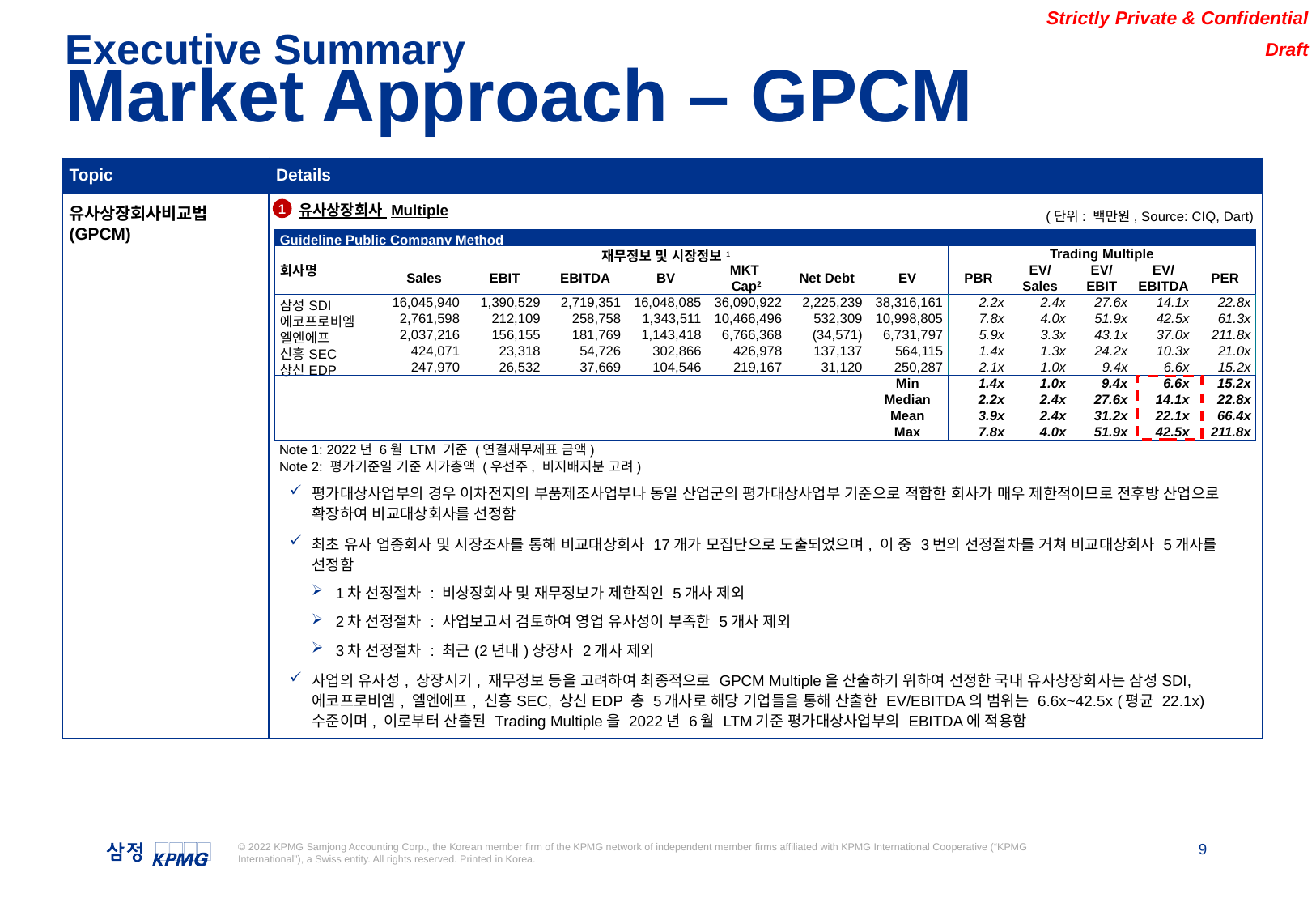

Executive Summary
Market Approach – GPCM
| Topic | Details |
| --- | --- |
| 유사상장회사비교법 (GPCM) | 유사상장회사 Multiple 평가대상사업부의 경우 이차전지의 부품제조사업부나 동일 산업군의 평가대상사업부 기준으로 적합한 회사가 매우 제한적이므로 전후방 산업으로 확장하여 비교대상회사를 선정함 최초 유사 업종회사 및 시장조사를 통해 비교대상회사 17개가 모집단으로 도출되었으며, 이 중 3번의 선정절차를 거쳐 비교대상회사 5개사를 선정함 1차 선정절차 : 비상장회사 및 재무정보가 제한적인 5개사 제외 2차 선정절차 : 사업보고서 검토하여 영업 유사성이 부족한 5개사 제외 3차 선정절차 : 최근(2년내)상장사 2개사 제외 사업의 유사성, 상장시기, 재무정보 등을 고려하여 최종적으로 GPCM Multiple을 산출하기 위하여 선정한 국내 유사상장회사는 삼성SDI, 에코프로비엠, 엘엔에프, 신흥SEC, 상신EDP 총 5개사로 해당 기업들을 통해 산출한 EV/EBITDA의 범위는 6.6x~42.5x (평균 22.1x) 수준이며, 이로부터 산출된 Trading Multiple을 2022년 6월 LTM기준 평가대상사업부의 EBITDA에 적용함 |
1
(단위: 백만원, Source: CIQ, Dart)
| Guideline Public Company Method |  |  |  |  |  |  |  |  |  |  |  |  |
| --- | --- | --- | --- | --- | --- | --- | --- | --- | --- | --- | --- | --- |
| 회사명 | 재무정보 및 시장정보1 |  |  |  |  |  |  | Trading Multiple |  |  |  |  |
|  | Sales | EBIT | EBITDA | BV | MKT | Net Debt | EV | PBR | EV/ | EV/ | EV/ | PER |
|  |  |  |  |  | Cap2 |  |  |  | Sales | EBIT | EBITDA |  |
| 삼성SDI | 16,045,940 | 1,390,529 | 2,719,351 | 16,048,085 | 36,090,922 | 2,225,239 | 38,316,161 | 2.2x | 2.4x | 27.6x | 14.1x | 22.8x |
| 에코프로비엠 | 2,761,598 | 212,109 | 258,758 | 1,343,511 | 10,466,496 | 532,309 | 10,998,805 | 7.8x | 4.0x | 51.9x | 42.5x | 61.3x |
| 엘엔에프 | 2,037,216 | 156,155 | 181,769 | 1,143,418 | 6,766,368 | (34,571) | 6,731,797 | 5.9x | 3.3x | 43.1x | 37.0x | 211.8x |
| 신흥SEC | 424,071 | 23,318 | 54,726 | 302,866 | 426,978 | 137,137 | 564,115 | 1.4x | 1.3x | 24.2x | 10.3x | 21.0x |
| 상신EDP | 247,970 | 26,532 | 37,669 | 104,546 | 219,167 | 31,120 | 250,287 | 2.1x | 1.0x | 9.4x | 6.6x | 15.2x |
|  |  |  |  |  |  |  | Min | 1.4x | 1.0x | 9.4x | 6.6x | 15.2x |
|  |  |  |  |  |  |  | Median | 2.2x | 2.4x | 27.6x | 14.1x | 22.8x |
|  |  |  |  |  |  |  | Mean | 3.9x | 2.4x | 31.2x | 22.1x | 66.4x |
|  |  |  |  |  |  |  | Max | 7.8x | 4.0x | 51.9x | 42.5x | 211.8x |

Note 1: 2022년 6월 LTM 기준 (연결재무제표 금액)
Note 2: 평가기준일 기준 시가총액 (우선주, 비지배지분 고려)